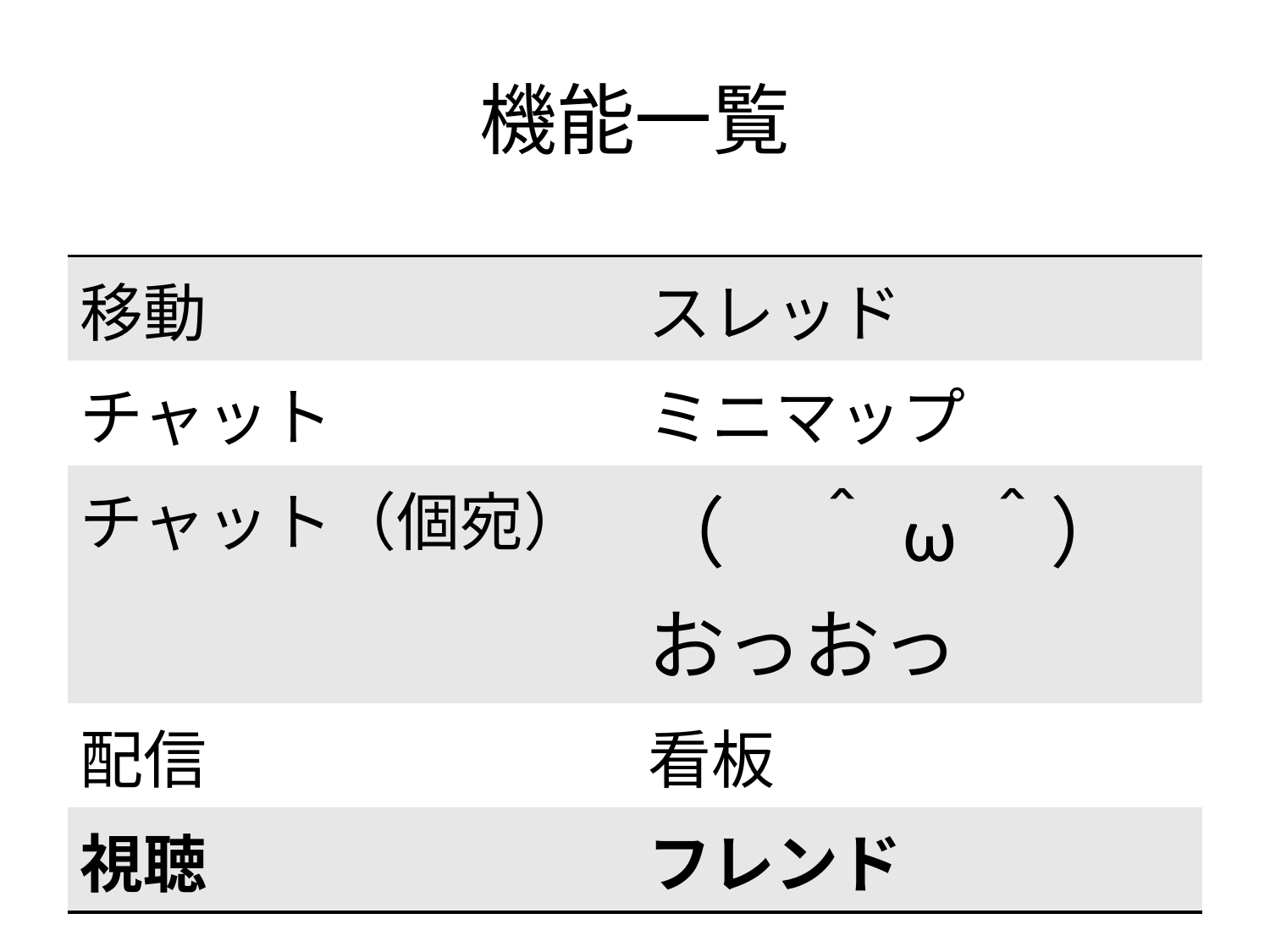

# 機能一覧
| 移動 | スレッド |
| --- | --- |
| チャット | ミニマップ |
| チャット（個宛） | （　＾ω＾）おっおっ |
| 配信 | 看板 |
| 視聴 | フレンド |